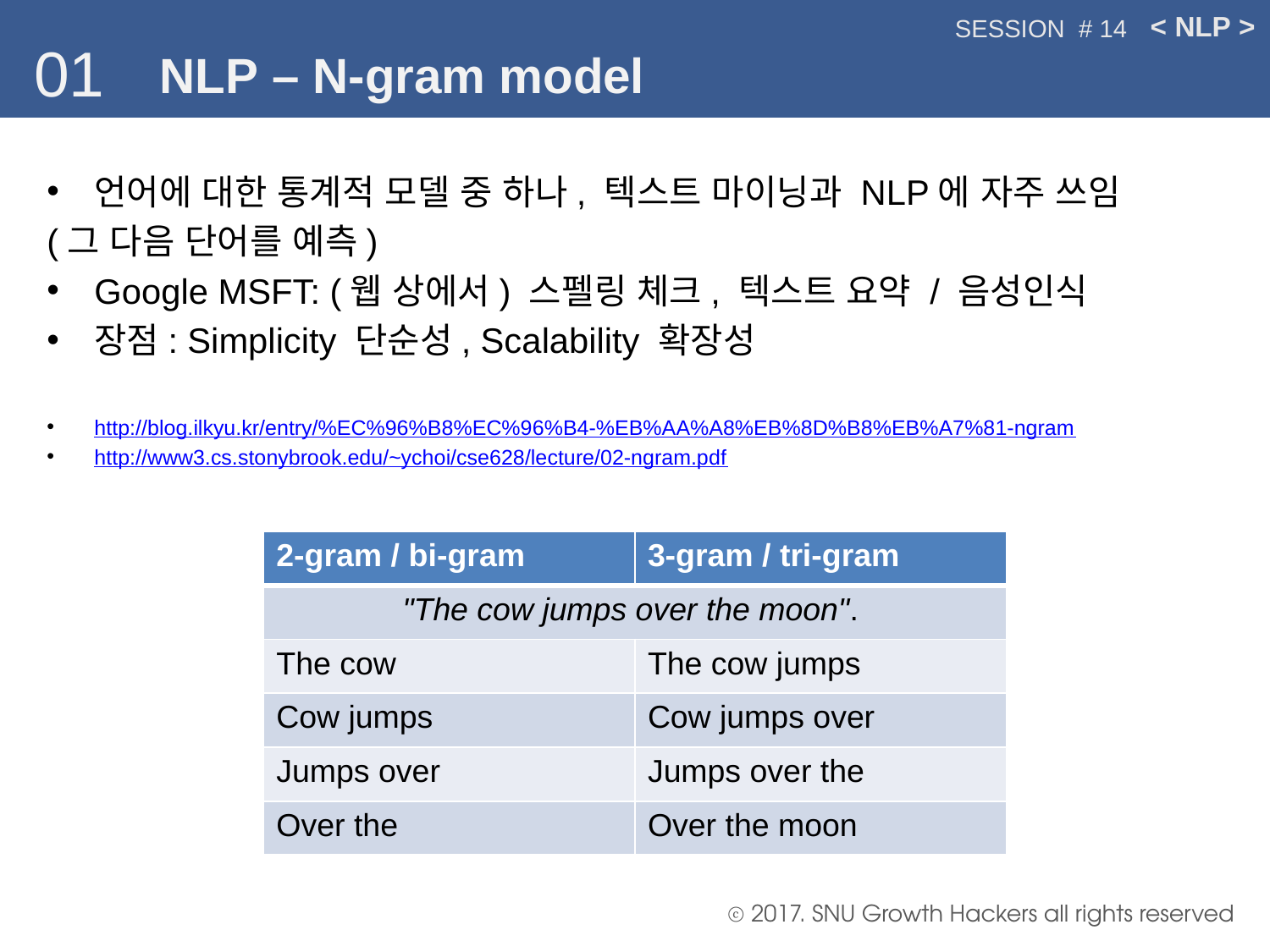

< NLP >
SESSION  # 14
01
NLP – N-gram model
#
언어에 대한 통계적 모델 중 하나, 텍스트 마이닝과 NLP에 자주 쓰임
(그 다음 단어를 예측)
Google MSFT: (웹 상에서) 스펠링 체크, 텍스트 요약 / 음성인식
장점: Simplicity 단순성, Scalability 확장성

http://blog.ilkyu.kr/entry/%EC%96%B8%EC%96%B4-%EB%AA%A8%EB%8D%B8%EB%A7%81-ngram
http://www3.cs.stonybrook.edu/~ychoi/cse628/lecture/02-ngram.pdf
| 2-gram / bi-gram | 3-gram / tri-gram |
| --- | --- |
| "The cow jumps over the moon". |  |
| The cow | The cow jumps |
| Cow jumps | Cow jumps over |
| Jumps over | Jumps over the |
| Over the | Over the moon |
ⓒ 2017. SNU Growth Hackers all rights reserved